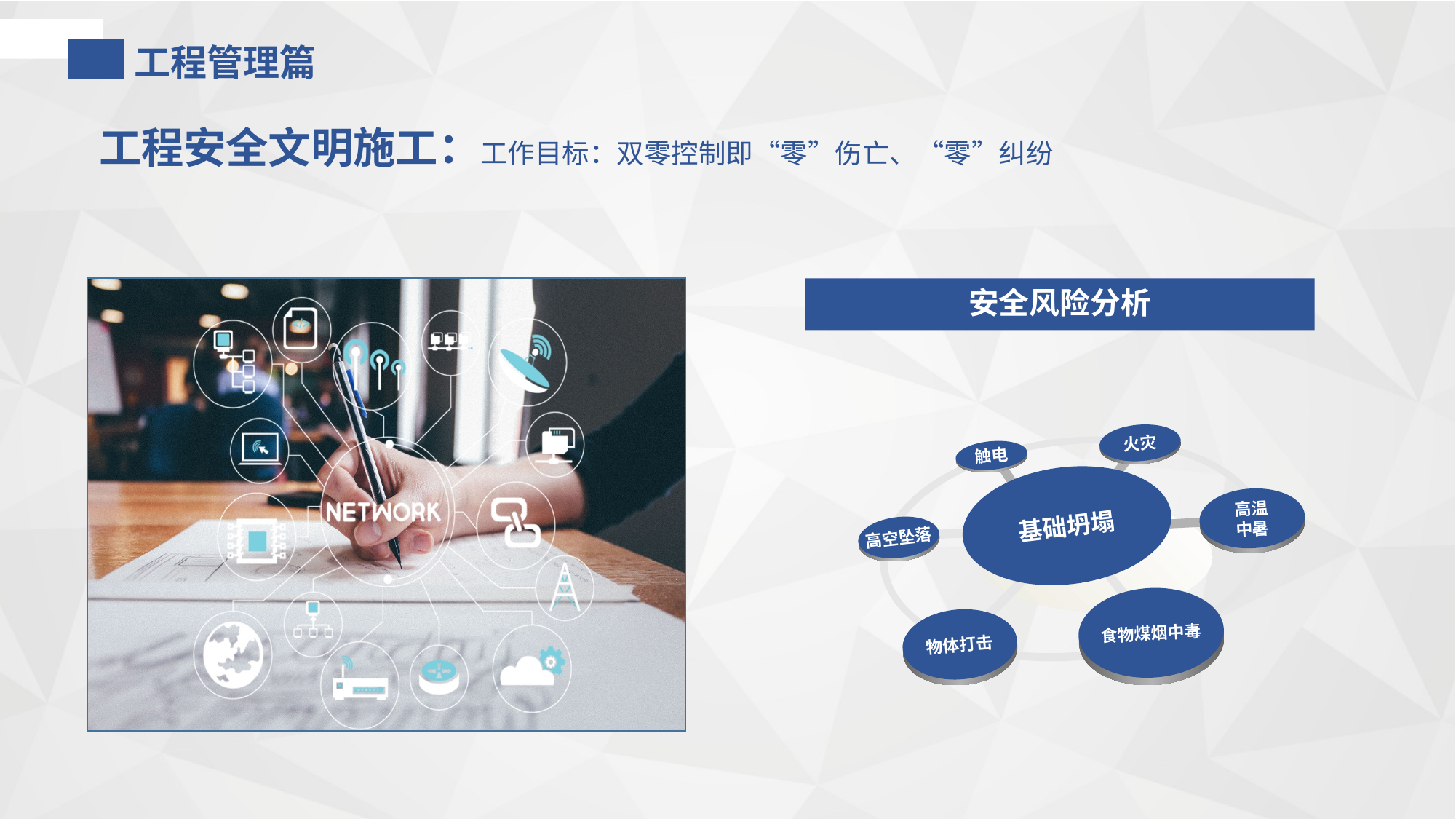

工程管理篇

工程安全文明施工：工作目标：双零控制即“零”伤亡、“零”纠纷

安全风险分析
火灾

触电

基础坍塌
高温
中暑

高空坠落

食物煤烟中毒

物体打击